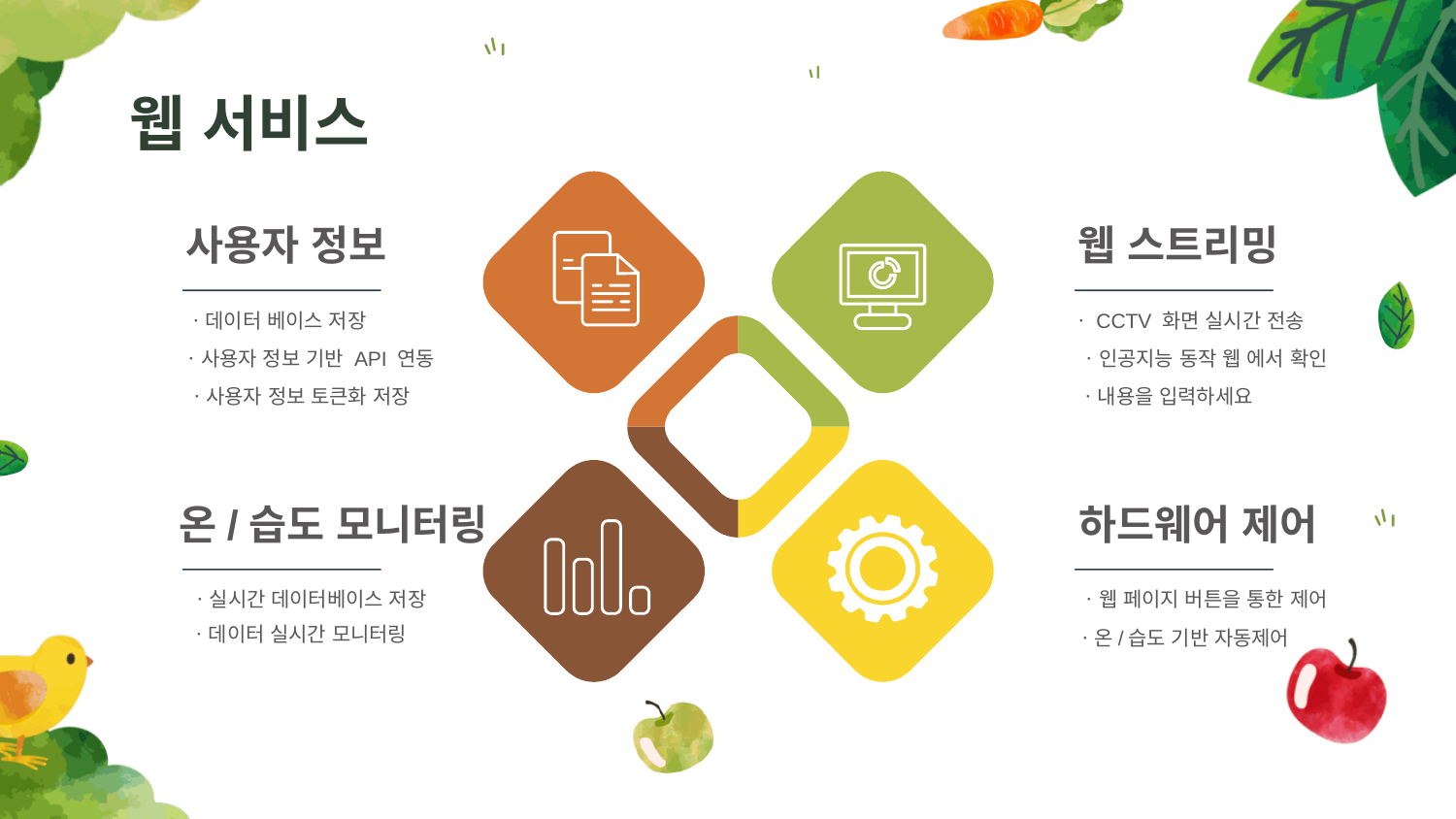

# 웹 서비스

사용자 정보
웹 스트리밍

ㆍ데이터 베이스 저장
ㆍCCTV 화면 실시간 전송

ㆍ사용자 정보 기반 API 연동
ㆍ인공지능 동작 웹 에서 확인
ㆍ사용자 정보 토큰화 저장
ㆍ내용을 입력하세요

온/습도 모니터링
하드웨어 제어

ㆍ실시간 데이터베이스 저장
ㆍ웹 페이지 버튼을 통한 제어
ㆍ데이터 실시간 모니터링
ㆍ온/습도 기반 자동제어